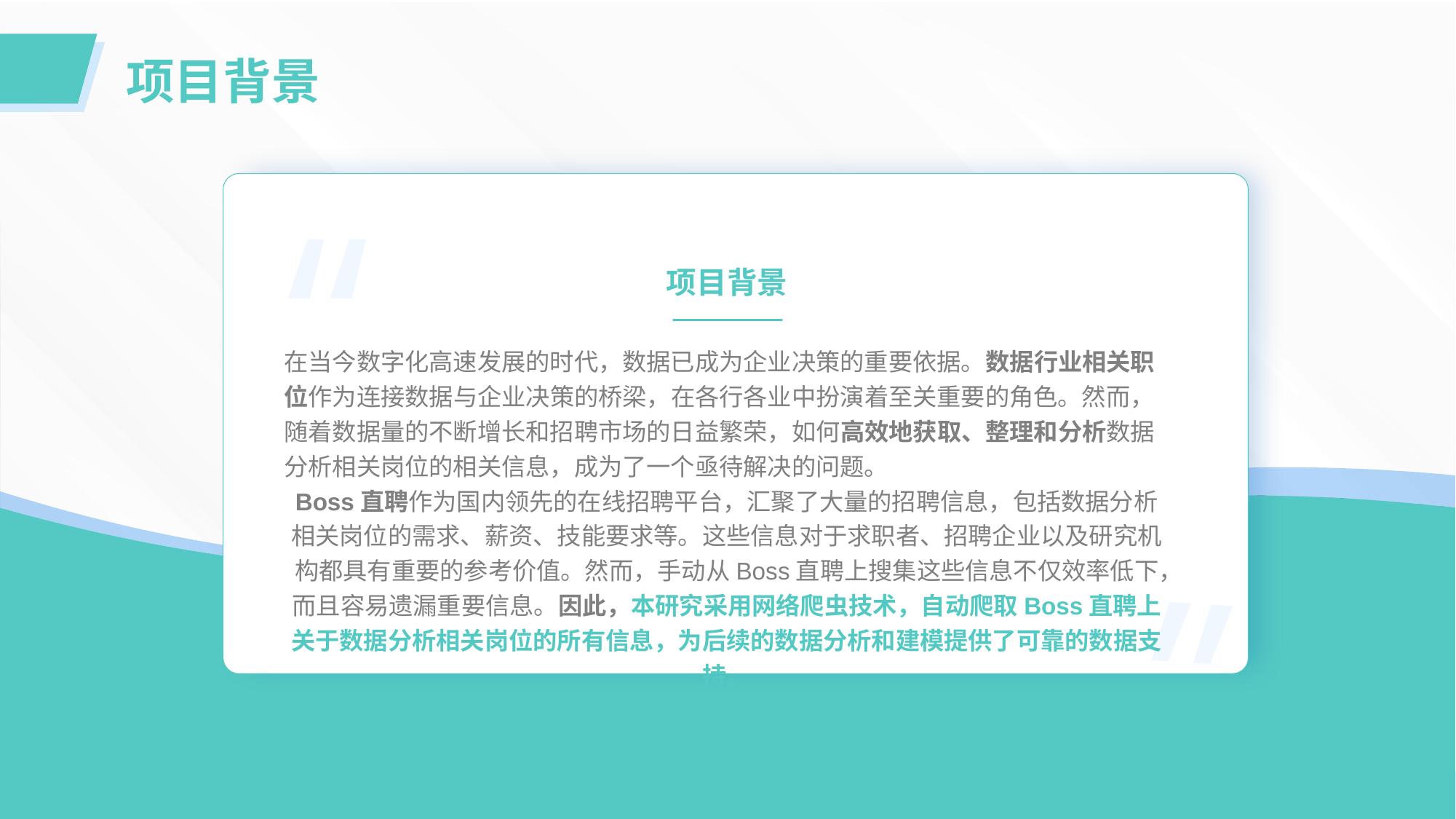

项目背景

项目背景
在当今数字化高速发展的时代，数据已成为企业决策的重要依据。数据行业相关职位作为连接数据与企业决策的桥梁，在各行各业中扮演着至关重要的角色。然而，随着数据量的不断增长和招聘市场的日益繁荣，如何高效地获取、整理和分析数据分析相关岗位的相关信息，成为了一个亟待解决的问题。
Boss直聘作为国内领先的在线招聘平台，汇聚了大量的招聘信息，包括数据分析相关岗位的需求、薪资、技能要求等。这些信息对于求职者、招聘企业以及研究机构都具有重要的参考价值。然而，手动从Boss直聘上搜集这些信息不仅效率低下，而且容易遗漏重要信息。因此，本研究采用网络爬虫技术，自动爬取Boss直聘上关于数据分析相关岗位的所有信息，为后续的数据分析和建模提供了可靠的数据支持。